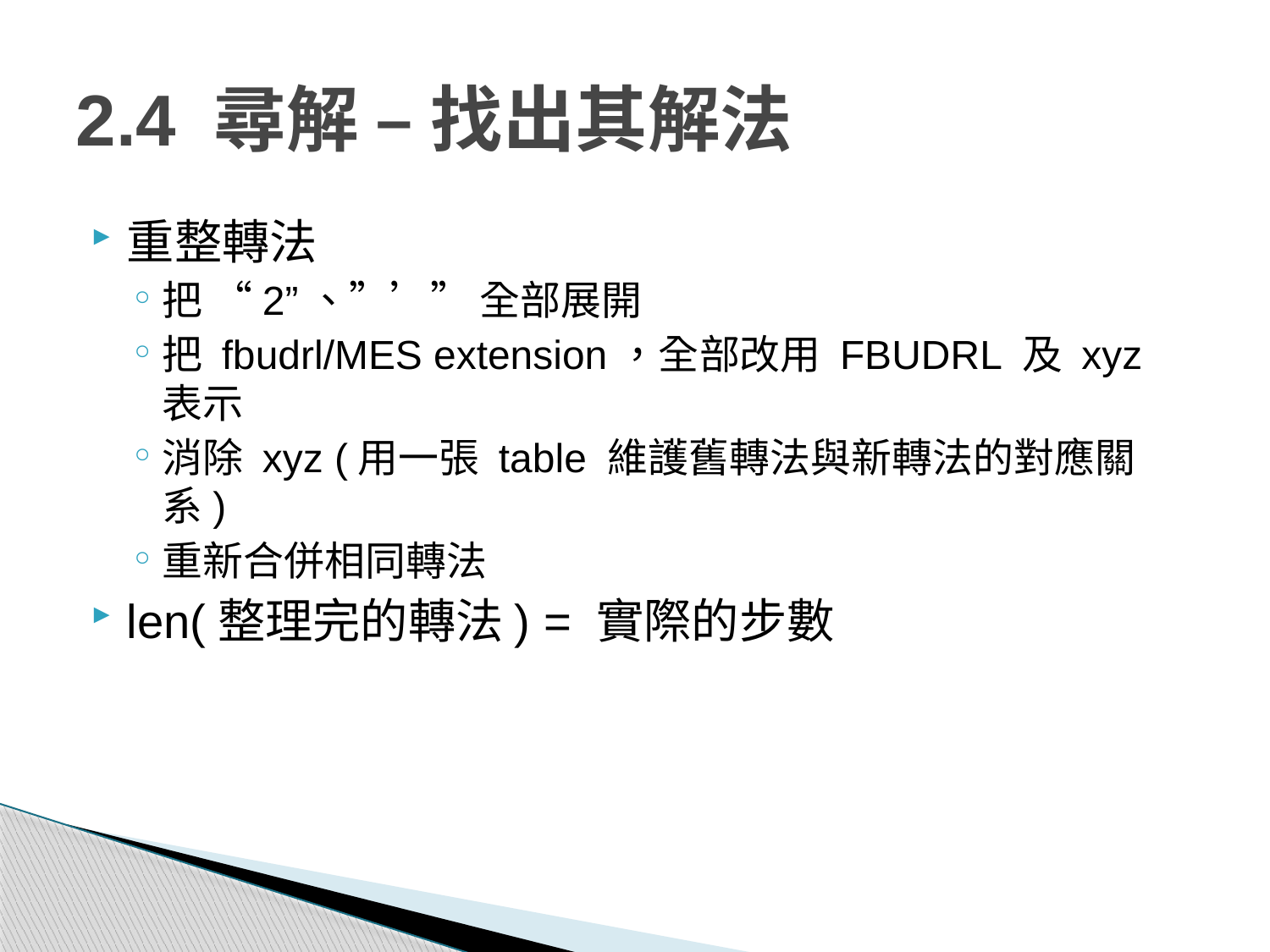

# 2.4 尋解 – 找出其解法
重整轉法
把 “2”、”’” 全部展開
把 fbudrl/MES extension，全部改用 FBUDRL 及 xyz 表示
消除 xyz (用一張 table 維護舊轉法與新轉法的對應關系)
重新合併相同轉法
len(整理完的轉法) = 實際的步數